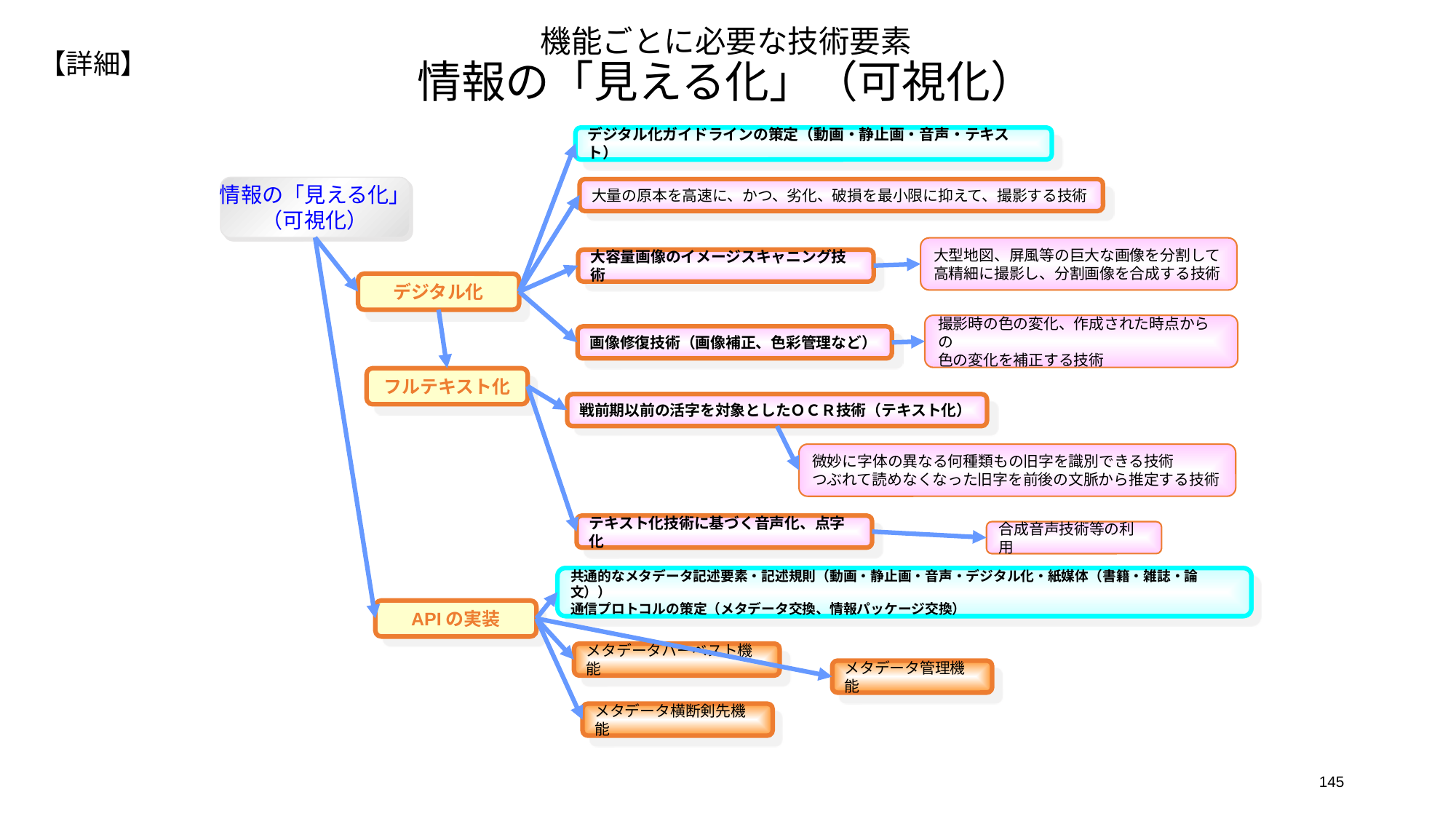

# 機能ごとに必要な技術要素 情報の「見える化」（可視化）
【詳細】
デジタル化ガイドラインの策定（動画・静止画・音声・テキスト）
情報の「見える化」
（可視化）
大量の原本を高速に、かつ、劣化、破損を最小限に抑えて、撮影する技術
大型地図、屏風等の巨大な画像を分割して
高精細に撮影し、分割画像を合成する技術
大容量画像のイメージスキャニング技術
デジタル化
撮影時の色の変化、作成された時点からの
色の変化を補正する技術
画像修復技術（画像補正、色彩管理など）
フルテキスト化
戦前期以前の活字を対象としたＯＣＲ技術（テキスト化）
微妙に字体の異なる何種類もの旧字を識別できる技術
つぶれて読めなくなった旧字を前後の文脈から推定する技術
テキスト化技術に基づく音声化、点字化
合成音声技術等の利用
共通的なメタデータ記述要素・記述規則（動画・静止画・音声・デジタル化・紙媒体（書籍・雑誌・論文））
通信プロトコルの策定（メタデータ交換、情報パッケージ交換）
APIの実装
メタデータハーベスト機能
メタデータ管理機能
メタデータ横断剣先機能
145